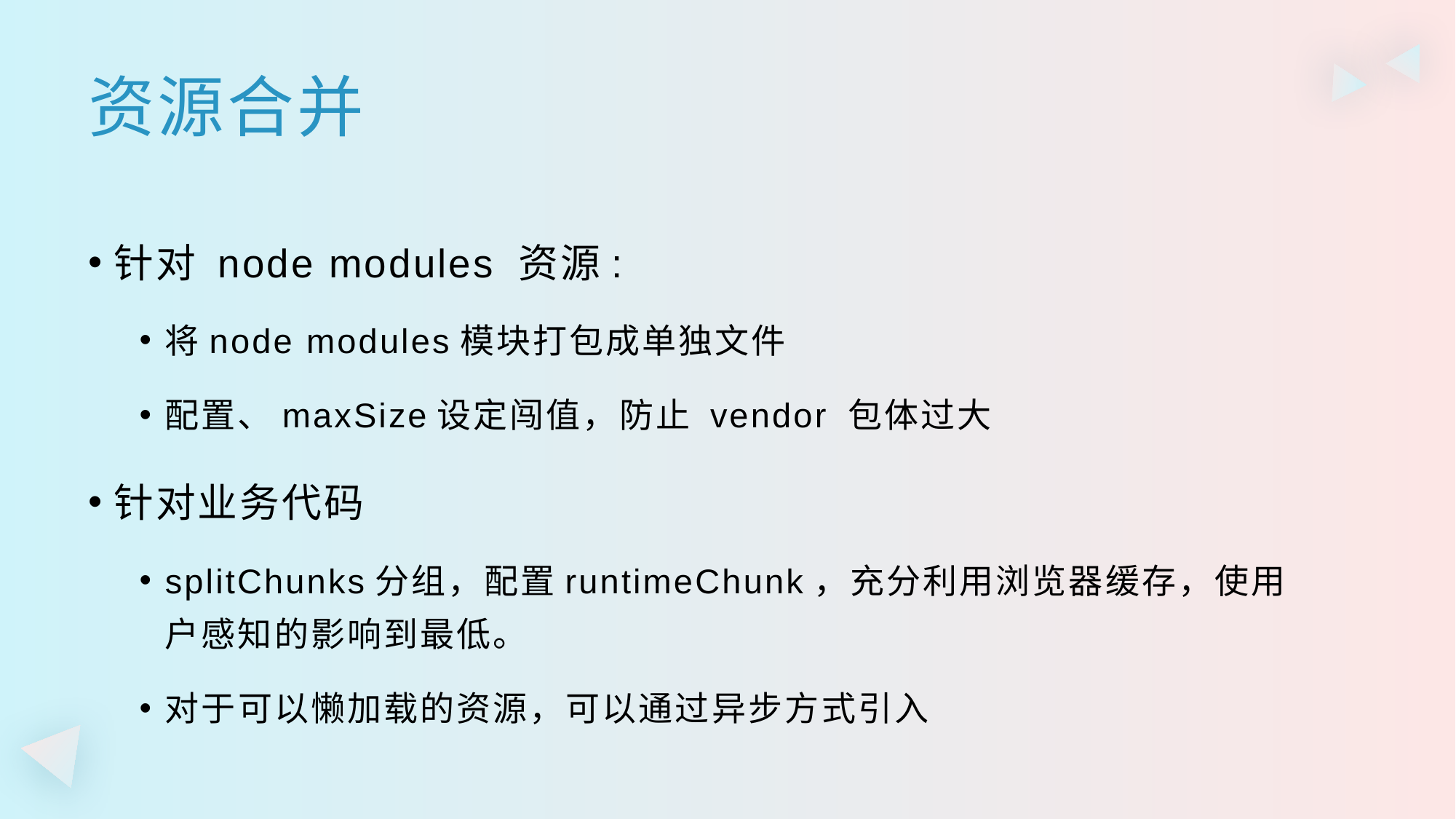

资源合并
针对 node modules 资源:
将node modules模块打包成单独文件
配置、maxSize设定闯值，防止 vendor 包体过大
针对业务代码
splitChunks分组，配置runtimeChunk，充分利用浏览器缓存，使用户感知的影响到最低。
对于可以懒加载的资源，可以通过异步方式引入